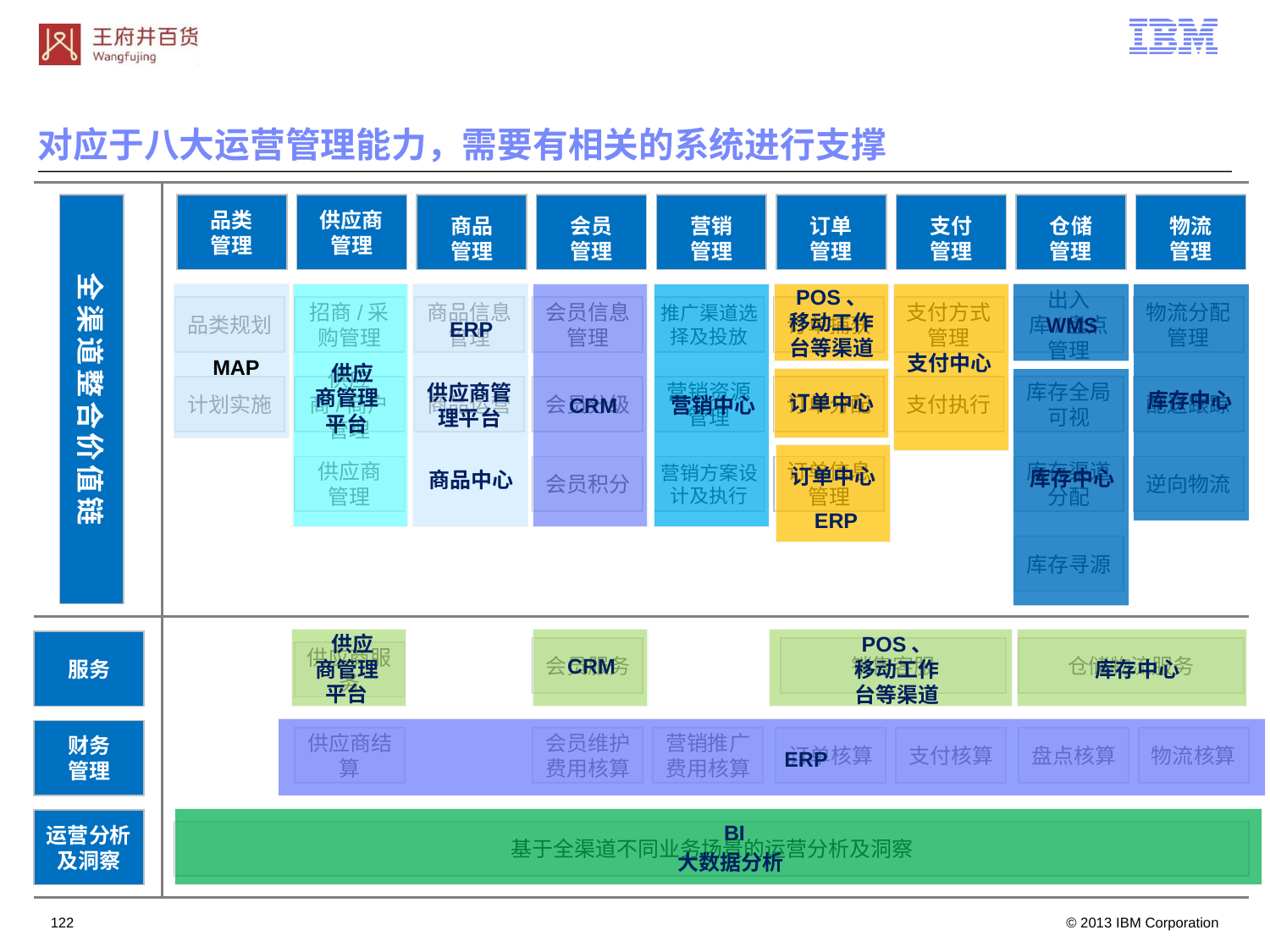

对应于八大运营管理能力，需要有相关的系统进行支撑
全渠道整合价值链
品类
管理
供应商
管理
商品
管理
会员
管理
营销
管理
订单
管理
支付
管理
仓储
管理
物流
管理
POS、移动工作台等渠道

品类规划
招商/采购管理
商品信息
管理
会员信息
管理
推广渠道选择及投放
订单捕获
支付方式
管理
出入库/盘点管理
物流分配
管理
 WMS
 ERP
支付中心
MAP
 供应商管理平台

供应商管理平台
计划实施
供应商/商户管理
商品运营
会员分级
营销资源
管理
订单分配
支付执行
库存全局可视
配送跟踪
库存中心
订单中心
 CRM
营销中心

供应商
管理
会员积分
营销方案设计及执行
订单信息
管理
库存渠道分配
逆向物流
订单中心
库存中心
商品中心
 ERP
库存寻源
 供应商管理平台
POS、移动工作台等渠道

服务
会员服务
销售客服
仓储物流服务
供应商服务
 CRM
库存中心

财务
管理
供应商结算
会员维护费用核算
营销推广费用核算
订单核算
支付核算
盘点核算
物流核算
ERP

运营分析及洞察
BI
基于全渠道不同业务场景的运营分析及洞察
大数据分析
122